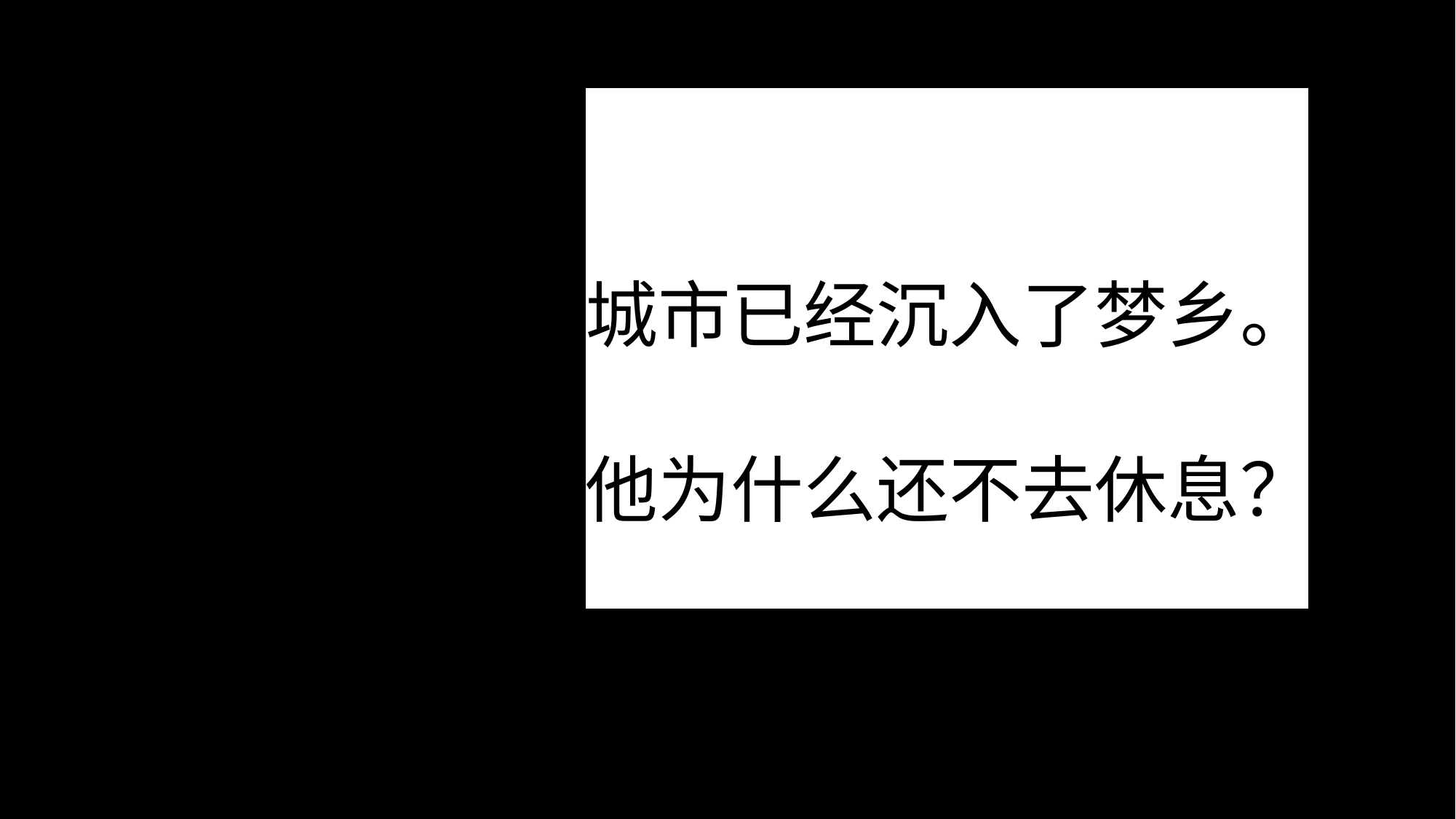

夜。
凌晨三点。
这个时间，城市已经沉入了梦乡。
律还醒着。
他也不知道他为什么还不去休息？
看向窗外。